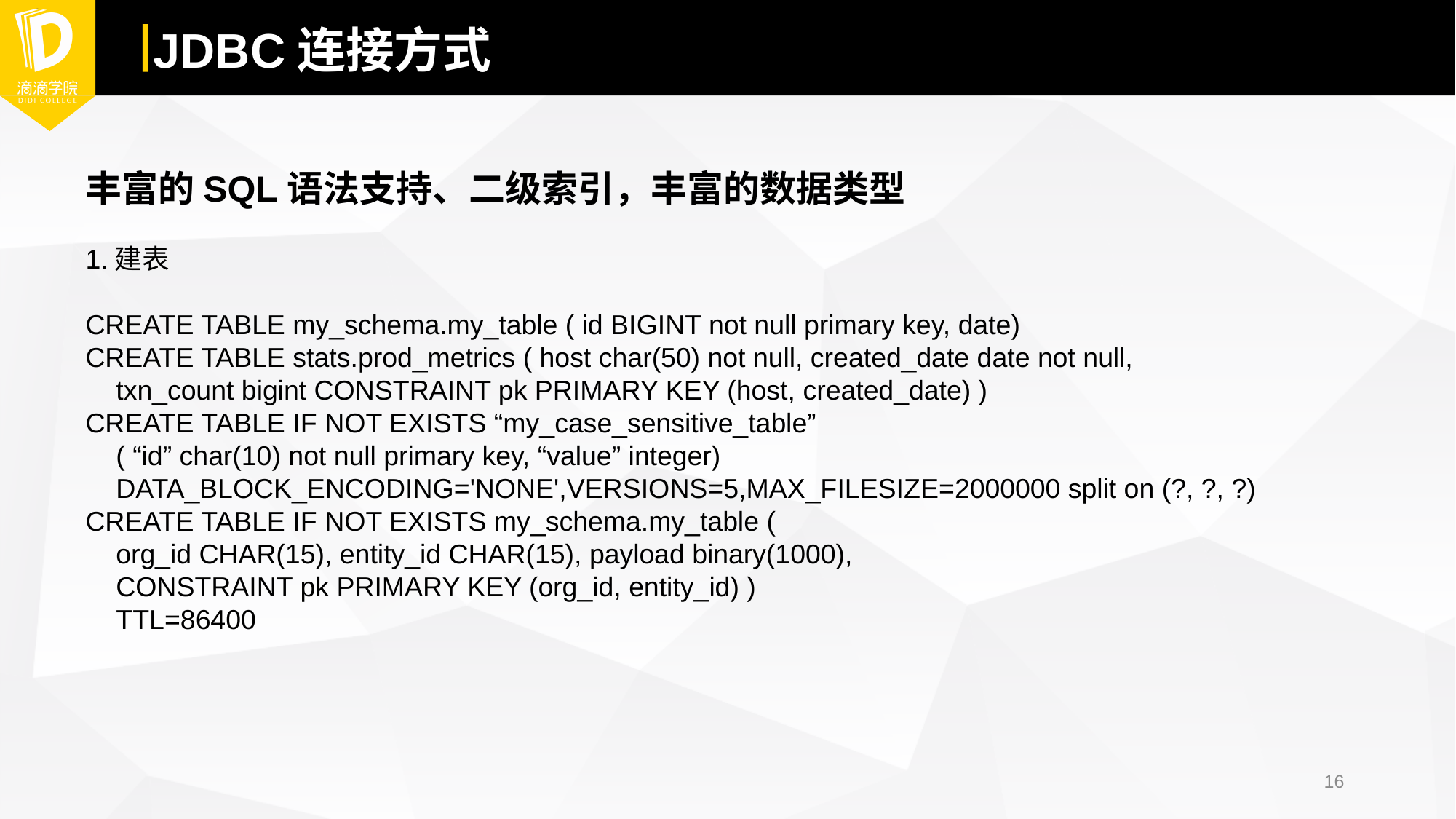

# JDBC连接方式
丰富的SQL语法支持、二级索引，丰富的数据类型

1.建表

CREATE TABLE my_schema.my_table ( id BIGINT not null primary key, date)
CREATE TABLE stats.prod_metrics ( host char(50) not null, created_date date not null,
    txn_count bigint CONSTRAINT pk PRIMARY KEY (host, created_date) )
CREATE TABLE IF NOT EXISTS “my_case_sensitive_table”
    ( “id” char(10) not null primary key, “value” integer)
    DATA_BLOCK_ENCODING='NONE',VERSIONS=5,MAX_FILESIZE=2000000 split on (?, ?, ?)
CREATE TABLE IF NOT EXISTS my_schema.my_table (
    org_id CHAR(15), entity_id CHAR(15), payload binary(1000),
    CONSTRAINT pk PRIMARY KEY (org_id, entity_id) )
    TTL=86400

16